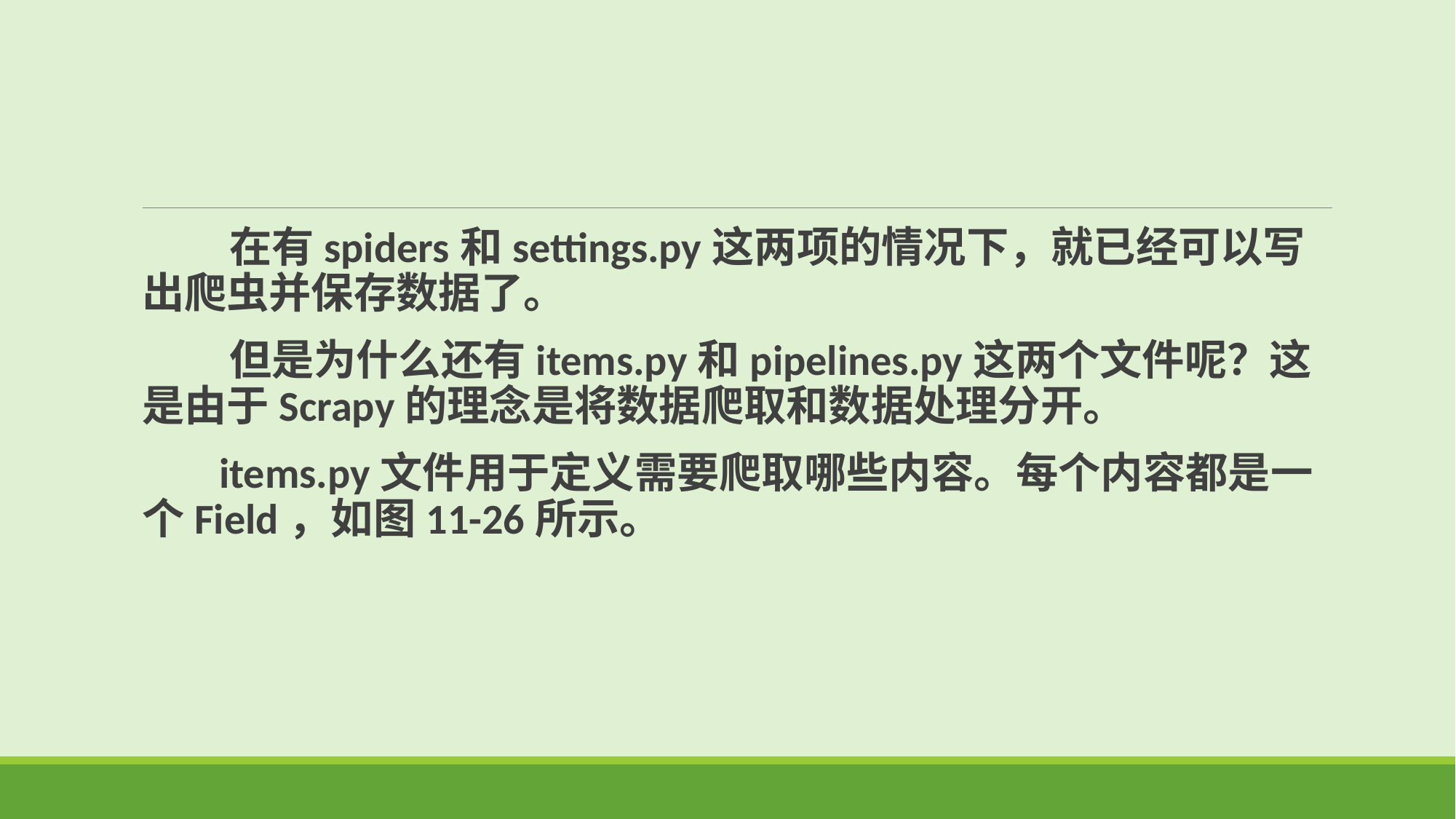

在有spiders和settings.py这两项的情况下，就已经可以写出爬虫并保存数据了。
        但是为什么还有items.py和pipelines.py这两个文件呢？这是由于Scrapy的理念是将数据爬取和数据处理分开。
        items.py文件用于定义需要爬取哪些内容。每个内容都是一个Field，如图11-26所示。